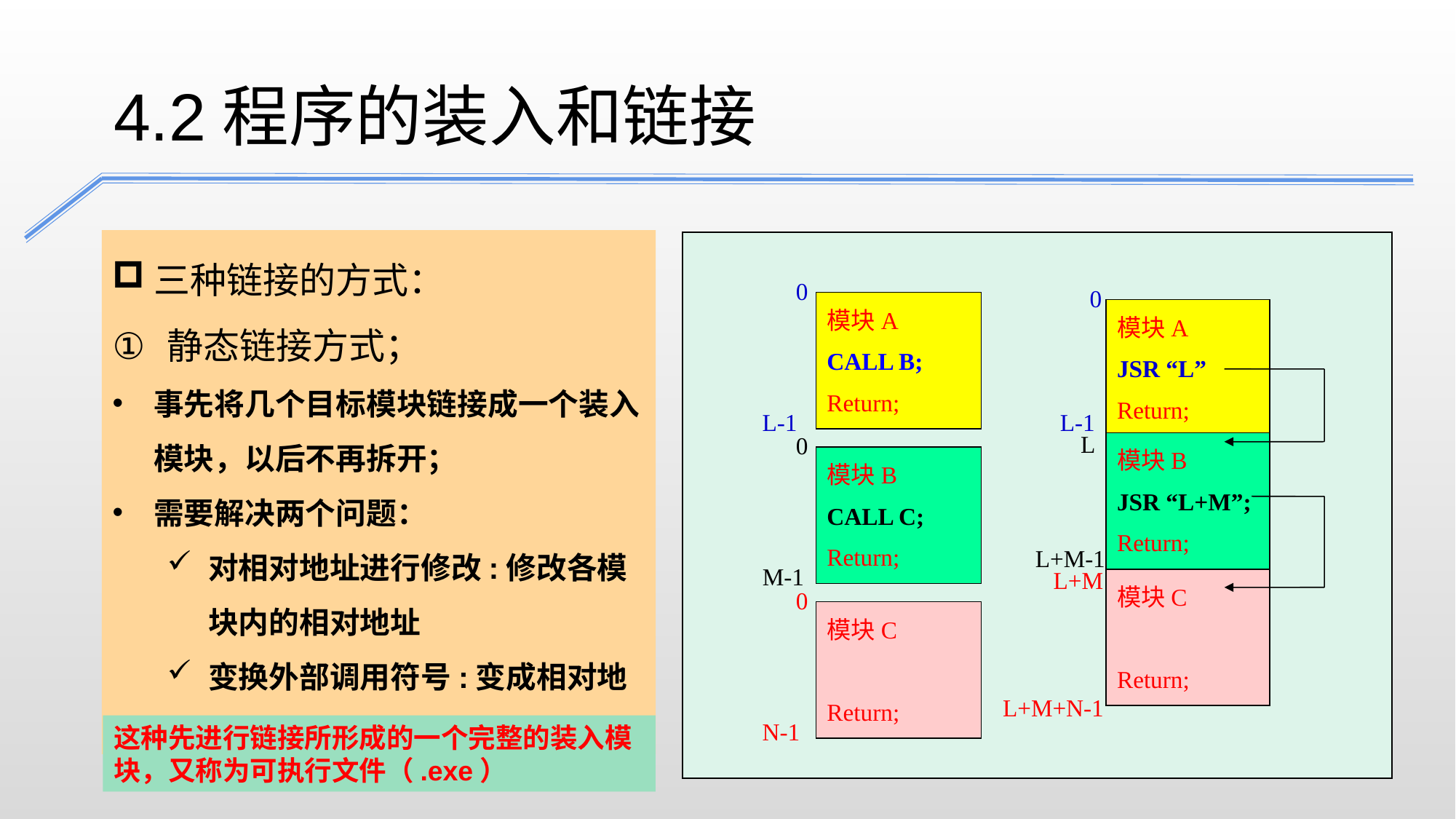

4.2程序的装入和链接

三种链接的方式：
静态链接方式；
事先将几个目标模块链接成一个装入模块，以后不再拆开；
需要解决两个问题：
对相对地址进行修改:修改各模块内的相对地址
变换外部调用符号:变成相对地址

0
模块A
CALL B;
Return;
L-1
0
模块B
CALL C;
Return;
M-1
0
模块C

Return;
N-1
0
模块A
JSR “L”
Return;
L-1

L
模块B
JSR “L+M”;
Return;
L+M-1

L+M
模块C

Return;
L+M+N-1
这种先进行链接所形成的一个完整的装入模块，又称为可执行文件（.exe）